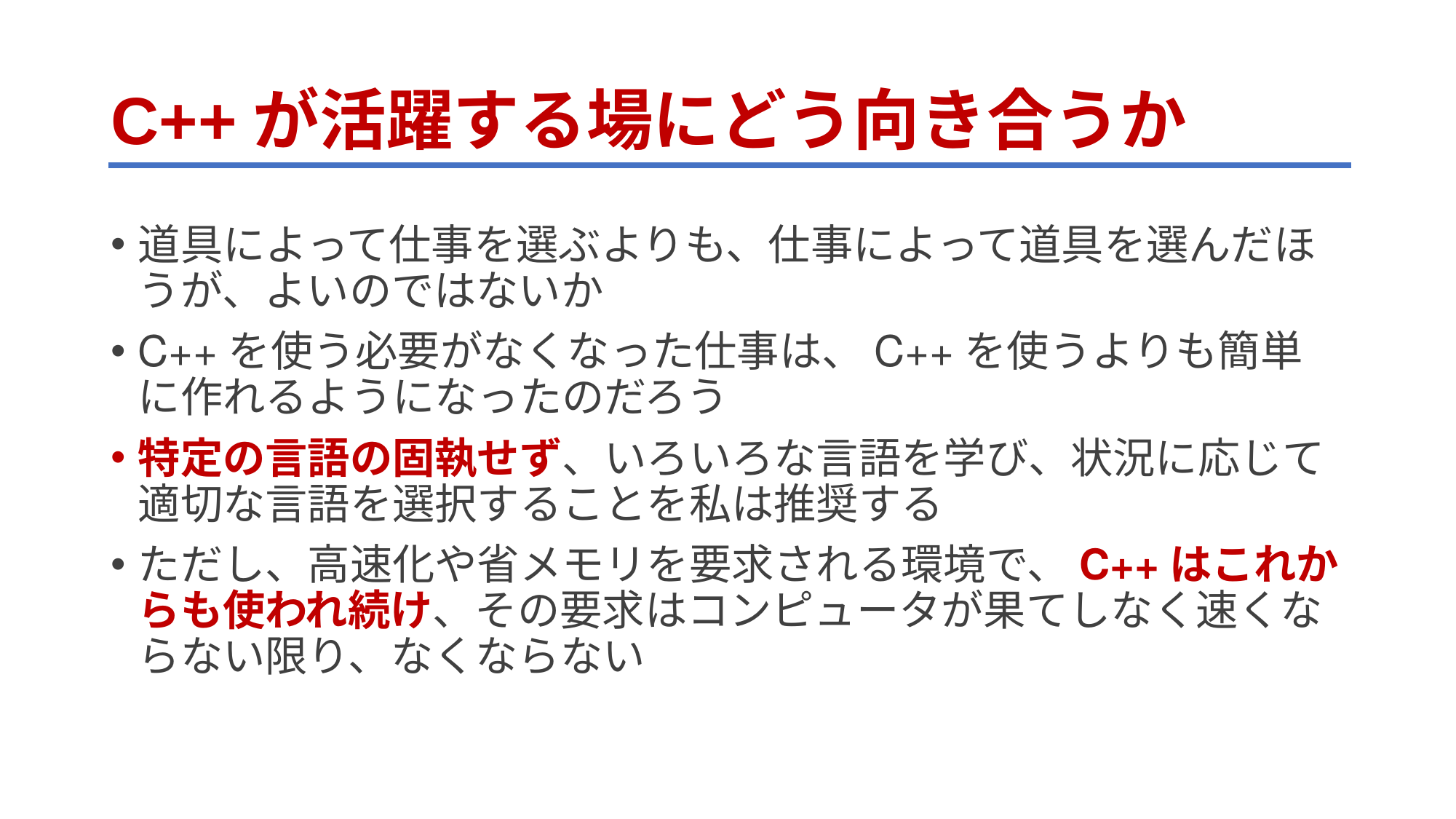

# C++が活躍する場にどう向き合うか
道具によって仕事を選ぶよりも、仕事によって道具を選んだほうが、よいのではないか
C++を使う必要がなくなった仕事は、C++を使うよりも簡単に作れるようになったのだろう
特定の言語の固執せず、いろいろな言語を学び、状況に応じて適切な言語を選択することを私は推奨する
ただし、高速化や省メモリを要求される環境で、C++はこれからも使われ続け、その要求はコンピュータが果てしなく速くならない限り、なくならない